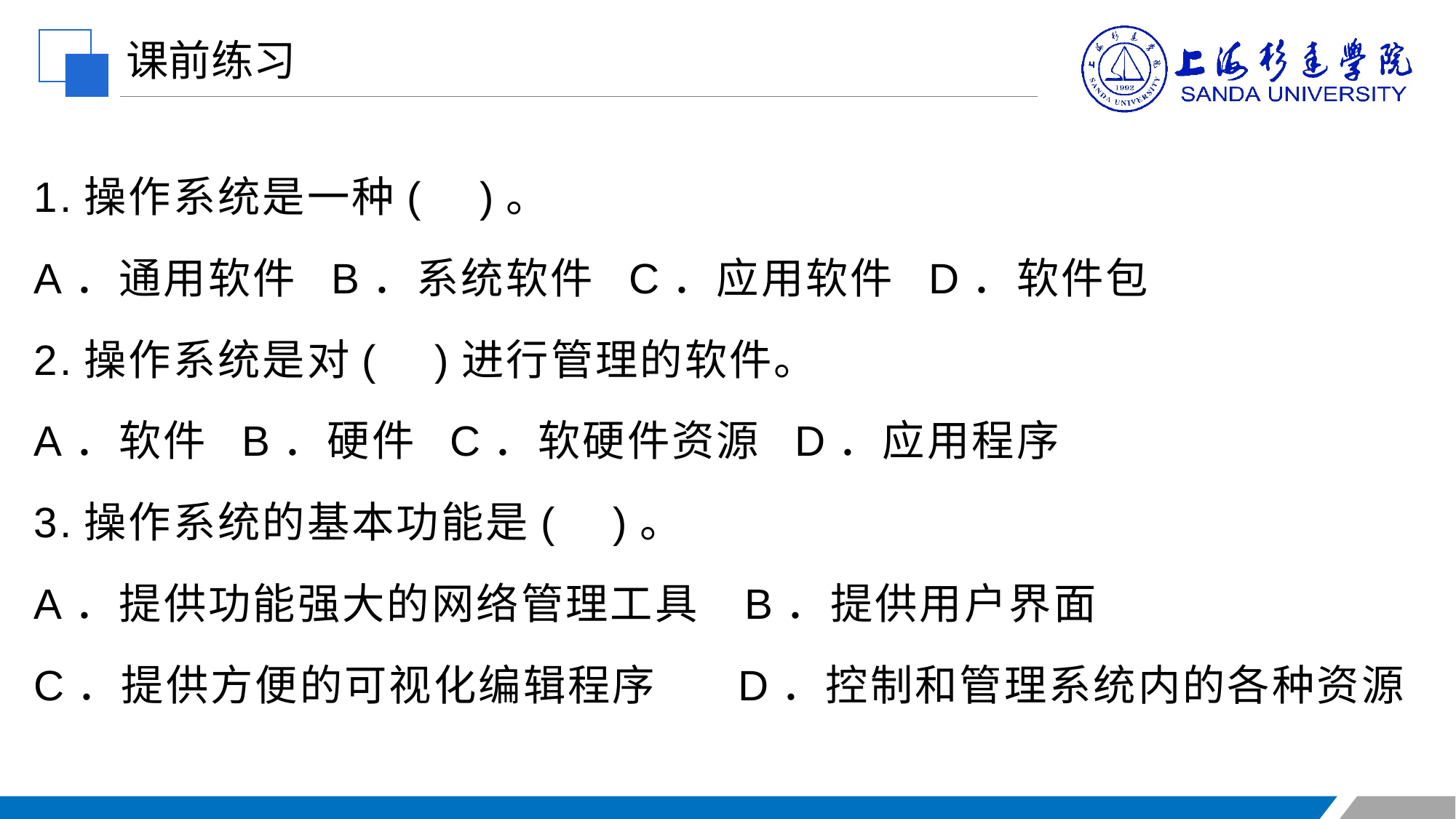

课前练习
1.操作系统是一种(    )。
A．通用软件  B．系统软件  C．应用软件  D．软件包
2.操作系统是对(    )进行管理的软件。
A．软件  B．硬件  C．软硬件资源  D．应用程序
3.操作系统的基本功能是(    )。
A．提供功能强大的网络管理工具   B．提供用户界面
C．提供方便的可视化编辑程序      D．控制和管理系统内的各种资源